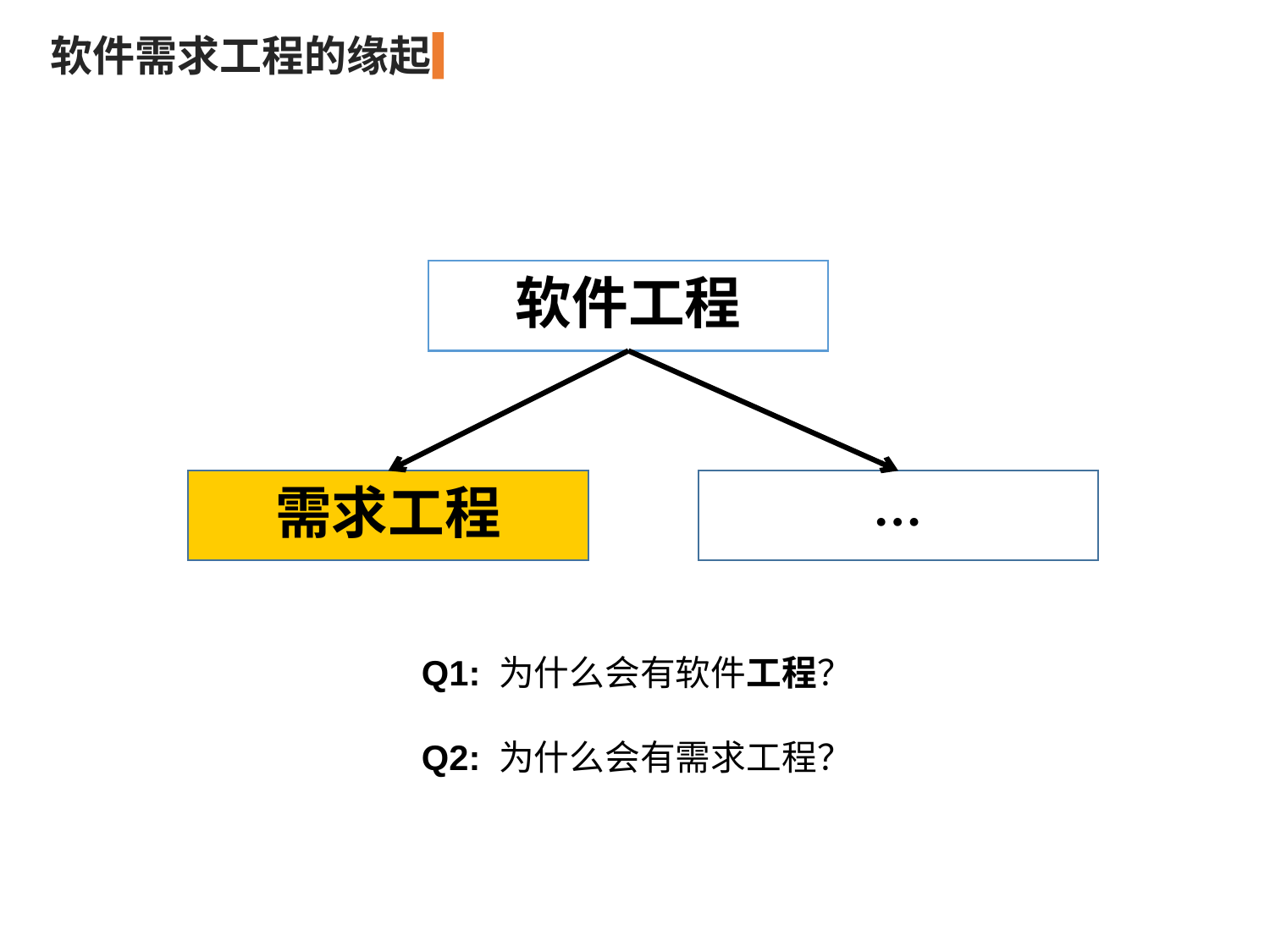

软件需求工程的缘起

软件工程
需求工程
…
Q1: 为什么会有软件工程？

Q2: 为什么会有需求工程？